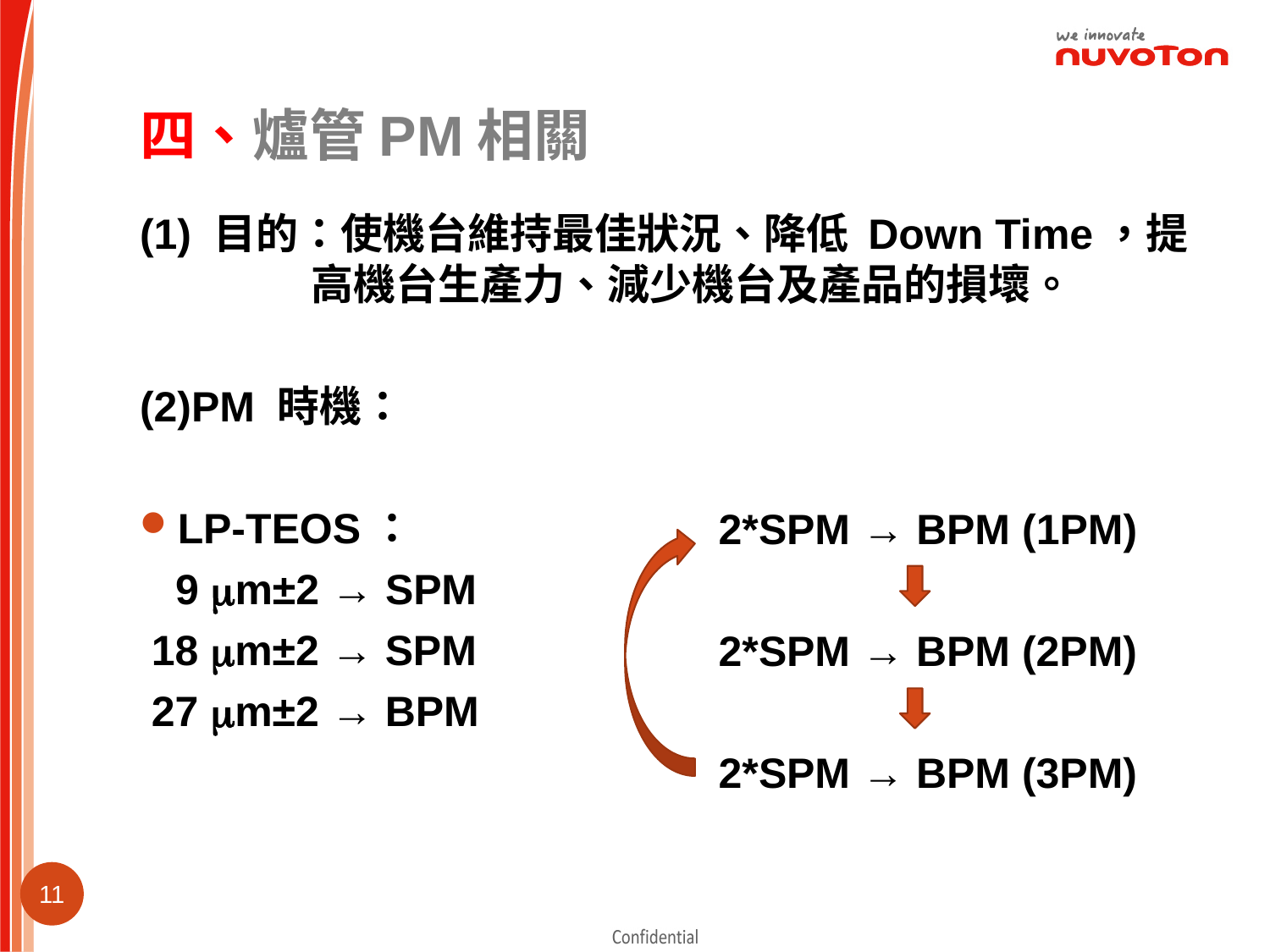

# 四、爐管PM相關
(1) 目的：使機台維持最佳狀況、降低 Down Time，提
                  高機台生產力、減少機台及產品的損壞。

(2)PM 時機：

LP-TEOS：
   9 μm±2 → SPM
 18 μm±2 → SPM
 27 μm±2 → BPM
2*SPM → BPM (1PM)

2*SPM → BPM (2PM)

2*SPM → BPM (3PM)

11